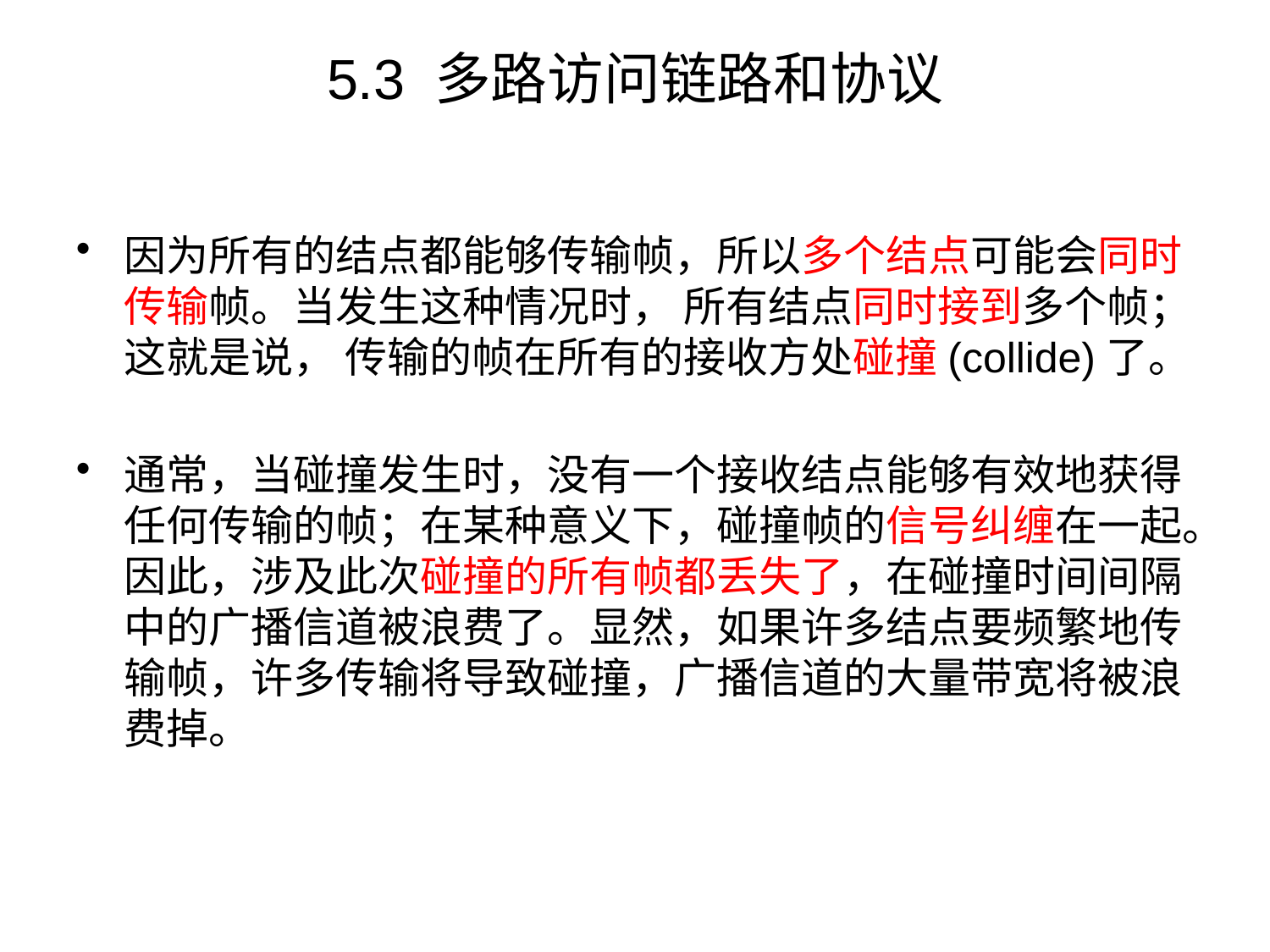

# 5.3 多路访问链路和协议
因为所有的结点都能够传输帧，所以多个结点可能会同时传输帧。当发生这种情况时， 所有结点同时接到多个帧； 这就是说， 传输的帧在所有的接收方处碰撞(collide)了。

通常，当碰撞发生时，没有一个接收结点能够有效地获得任何传输的帧；在某种意义下，碰撞帧的信号纠缠在一起。因此，涉及此次碰撞的所有帧都丢失了，在碰撞时间间隔中的广播信道被浪费了。显然，如果许多结点要频繁地传输帧，许多传输将导致碰撞，广播信道的大量带宽将被浪费掉。